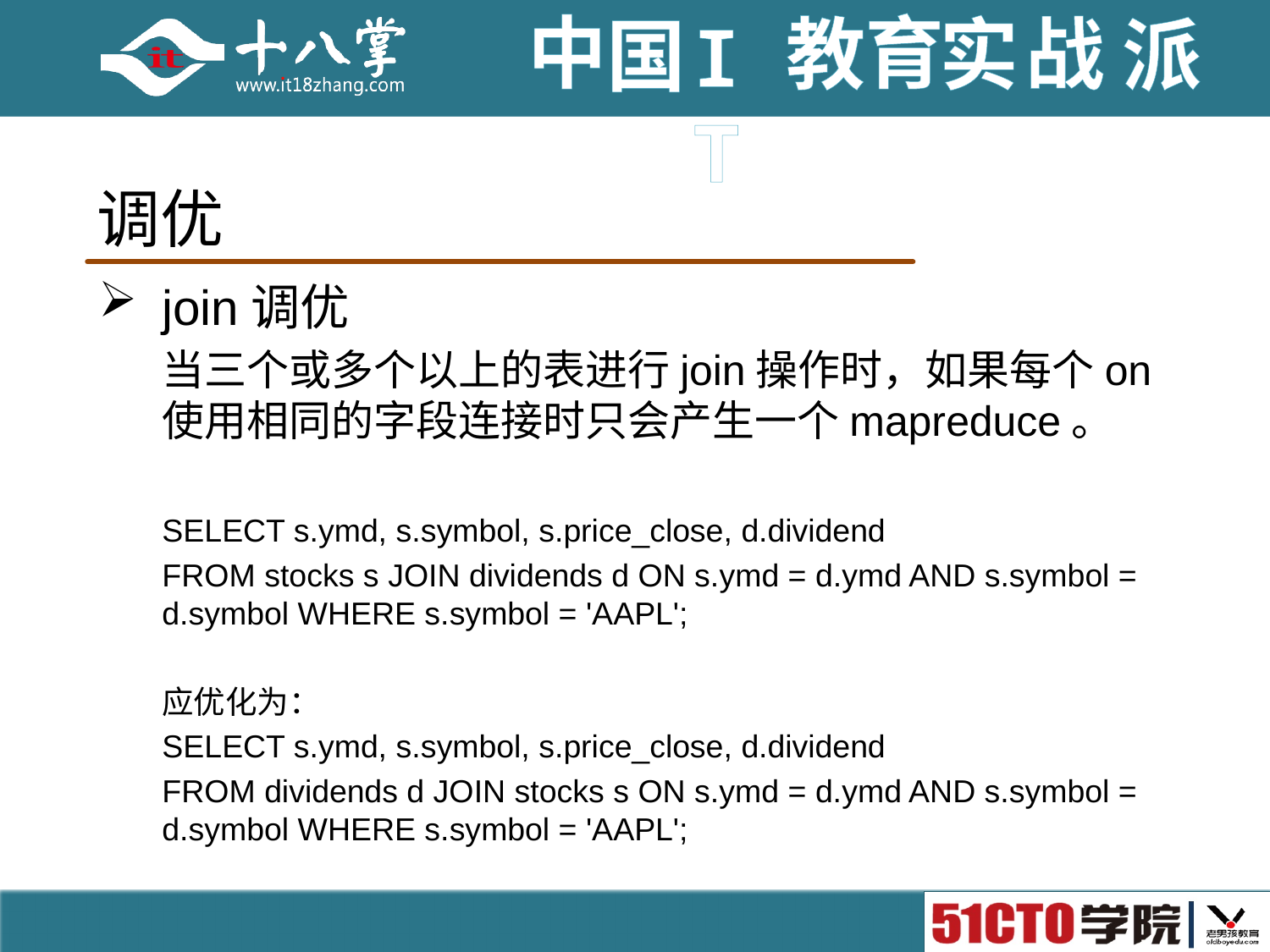

# 调优
join调优
当三个或多个以上的表进行join操作时，如果每个on使用相同的字段连接时只会产生一个mapreduce。

SELECT s.ymd, s.symbol, s.price_close, d.dividend
FROM stocks s JOIN dividends d ON s.ymd = d.ymd AND s.symbol = d.symbol WHERE s.symbol = 'AAPL';

应优化为：
SELECT s.ymd, s.symbol, s.price_close, d.dividend
FROM dividends d JOIN stocks s ON s.ymd = d.ymd AND s.symbol = d.symbol WHERE s.symbol = 'AAPL';